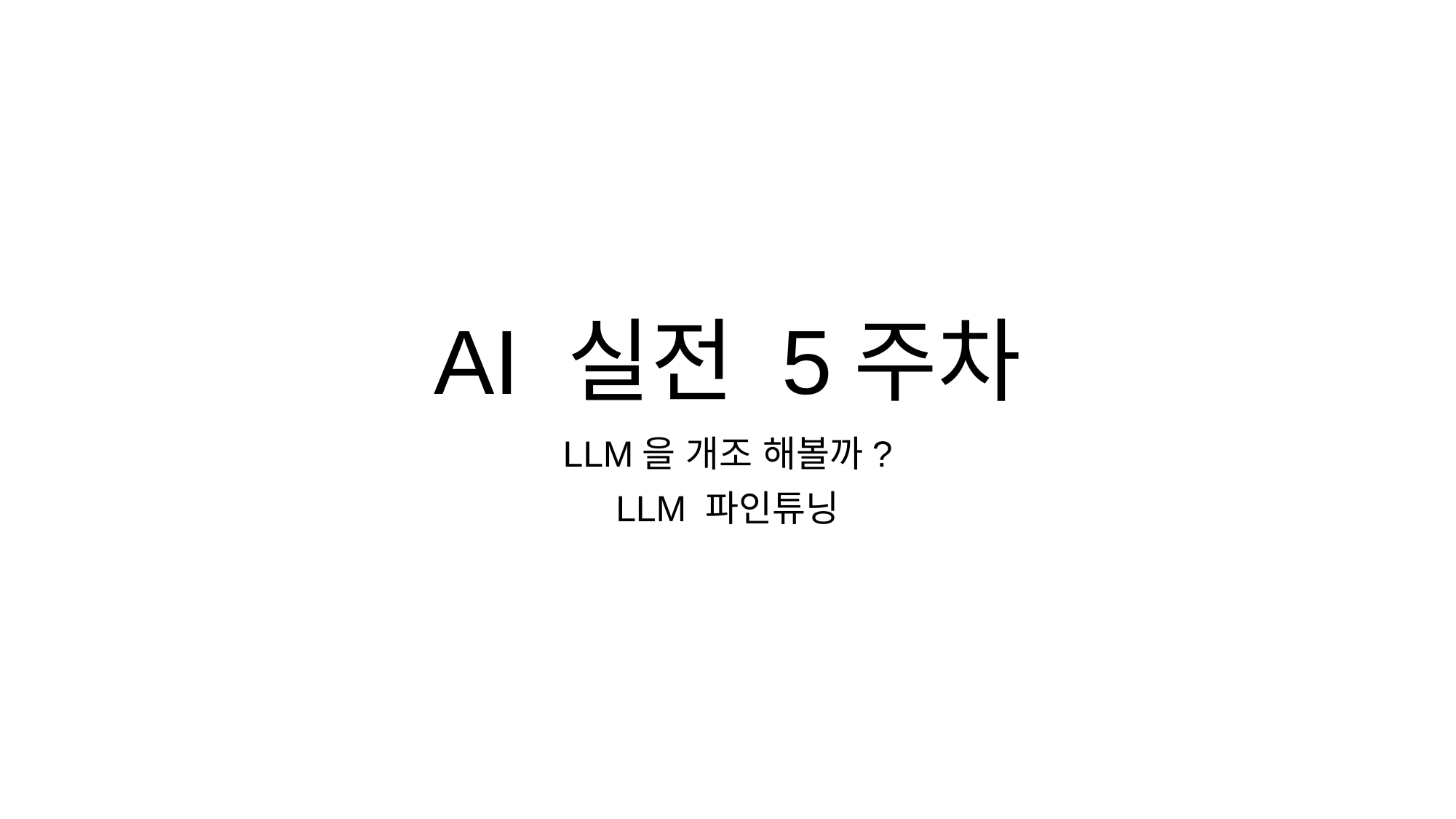

# AI 실전 5주차
LLM을 개조 해볼까?
LLM 파인튜닝